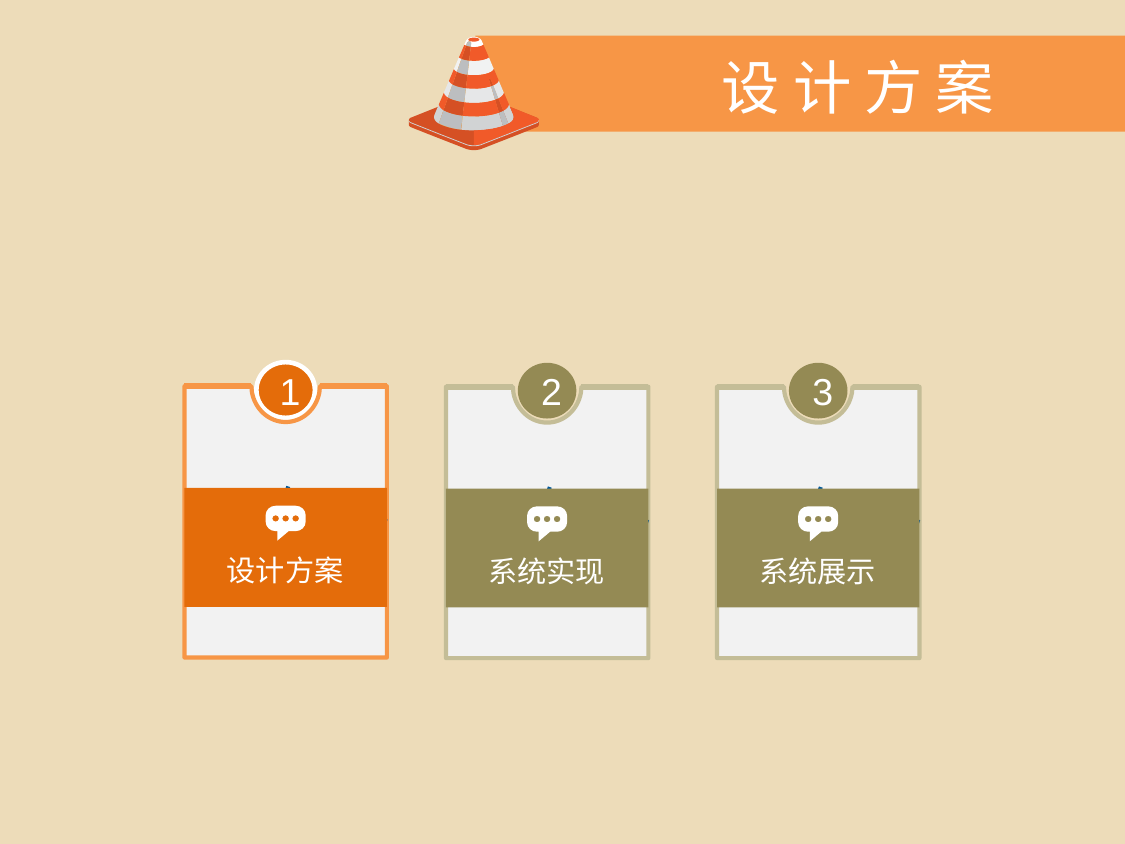

设 计 方 案
1

设计方案
2

系统实现
3

系统展示